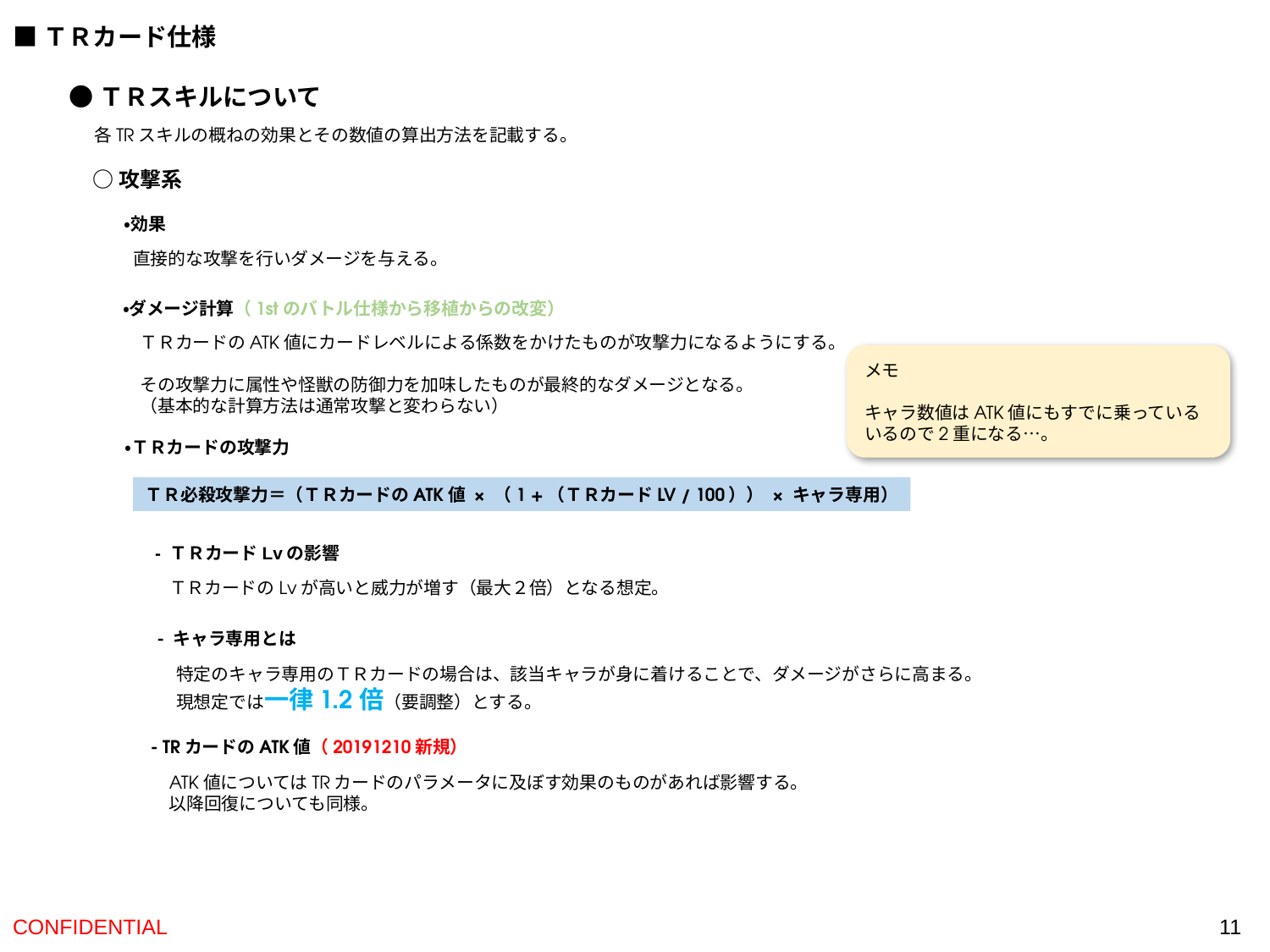

■ＴＲカード仕様
●ＴＲスキルについて
各TRスキルの概ねの効果とその数値の算出方法を記載する。
○攻撃系
・効果
直接的な攻撃を行いダメージを与える。
・ダメージ計算（1stのバトル仕様から移植からの改変）
ＴＲカードのATK値にカードレベルによる係数をかけたものが攻撃力になるようにする。

その攻撃力に属性や怪獣の防御力を加味したものが最終的なダメージとなる。
（基本的な計算方法は通常攻撃と変わらない）
メモ

キャラ数値はATK値にもすでに乗っているいるので2重になる…。
・ＴＲカードの攻撃力
ＴＲ必殺攻撃力＝（ＴＲカードのATK値 × （1 +（ＴＲカードLV / 100）） × キャラ専用）
- ＴＲカードLvの影響
ＴＲカードのLvが高いと威力が増す（最大２倍）となる想定。
- キャラ専用とは
特定のキャラ専用のＴＲカードの場合は、該当キャラが身に着けることで、ダメージがさらに高まる。
現想定では一律1.2倍（要調整）とする。
- TRカードのATK値（20191210新規）
ATK値についてはTRカードのパラメータに及ぼす効果のものがあれば影響する。
以降回復についても同様。
11
CONFIDENTIAL